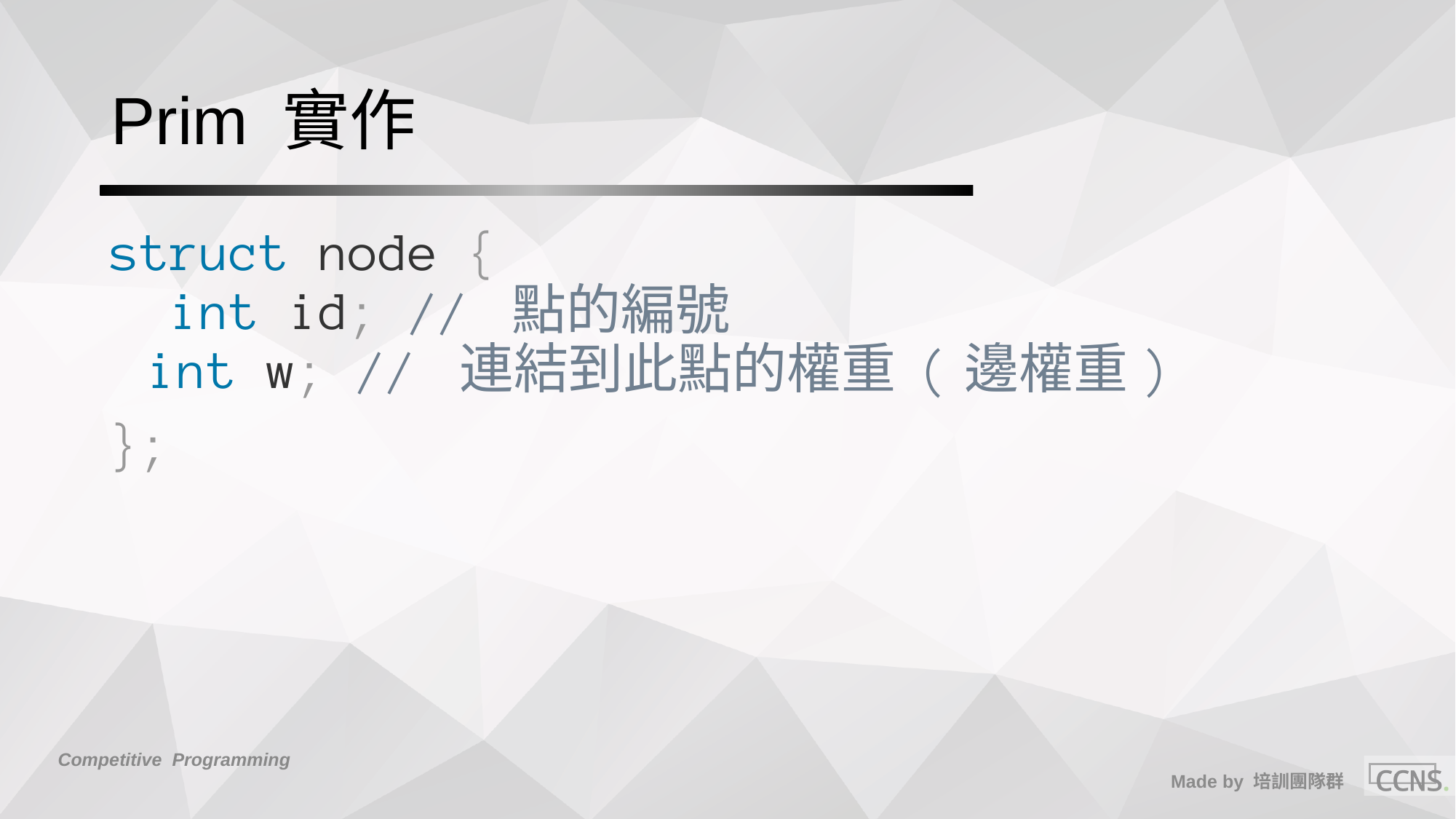

# Prim 實作
struct node {
  int id; // 點的編號
  int w; // 連結到此點的權重 (邊權重)
};